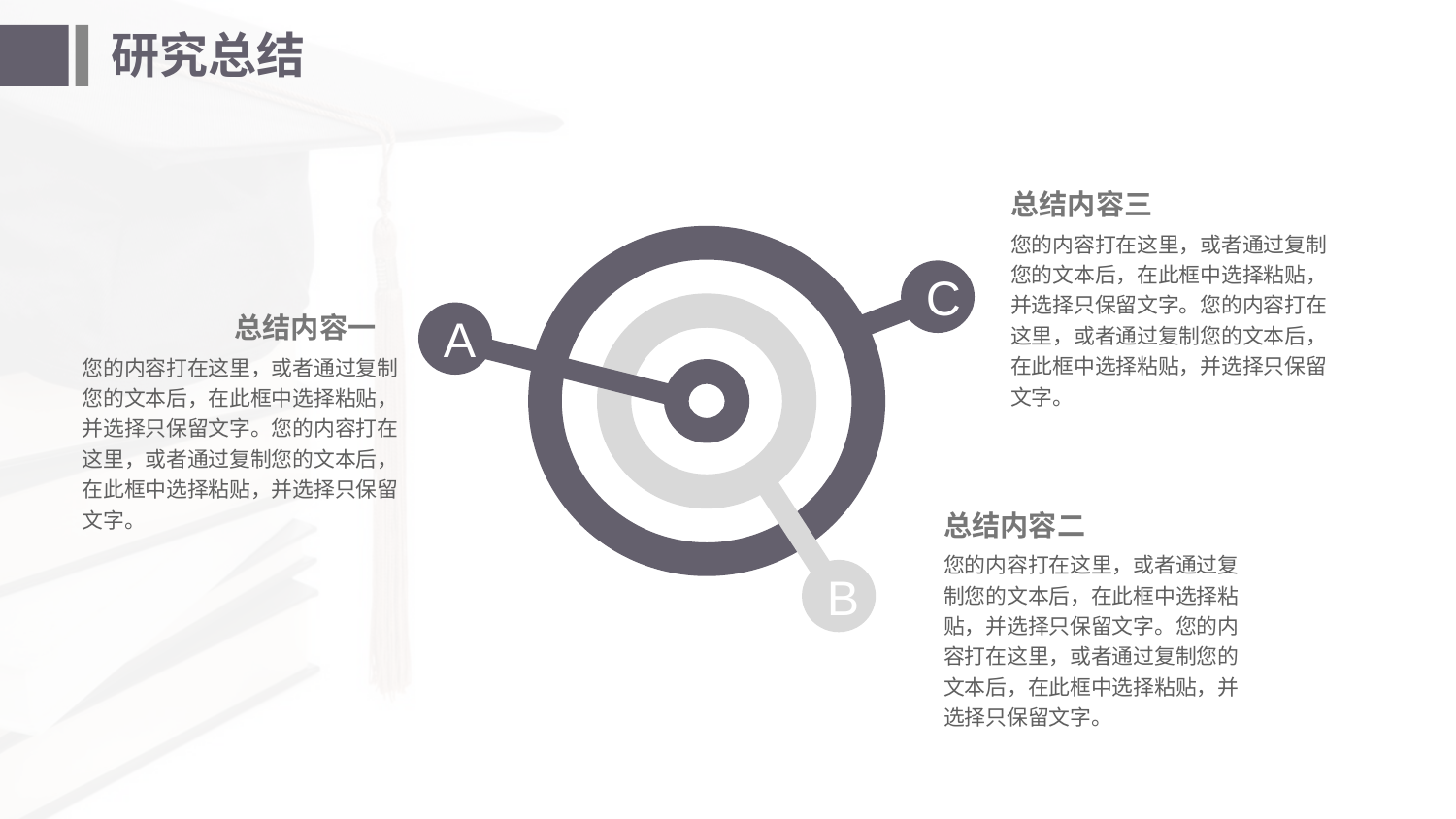

# 研究总结
总结内容三

您的内容打在这里，或者通过复制您的文本后，在此框中选择粘贴，并选择只保留文字。您的内容打在这里，或者通过复制您的文本后，在此框中选择粘贴，并选择只保留文字。
C

A
总结内容一

您的内容打在这里，或者通过复制您的文本后，在此框中选择粘贴，并选择只保留文字。您的内容打在这里，或者通过复制您的文本后，在此框中选择粘贴，并选择只保留文字。

总结内容二

您的内容打在这里，或者通过复制您的文本后，在此框中选择粘贴，并选择只保留文字。您的内容打在这里，或者通过复制您的文本后，在此框中选择粘贴，并选择只保留文字。
B